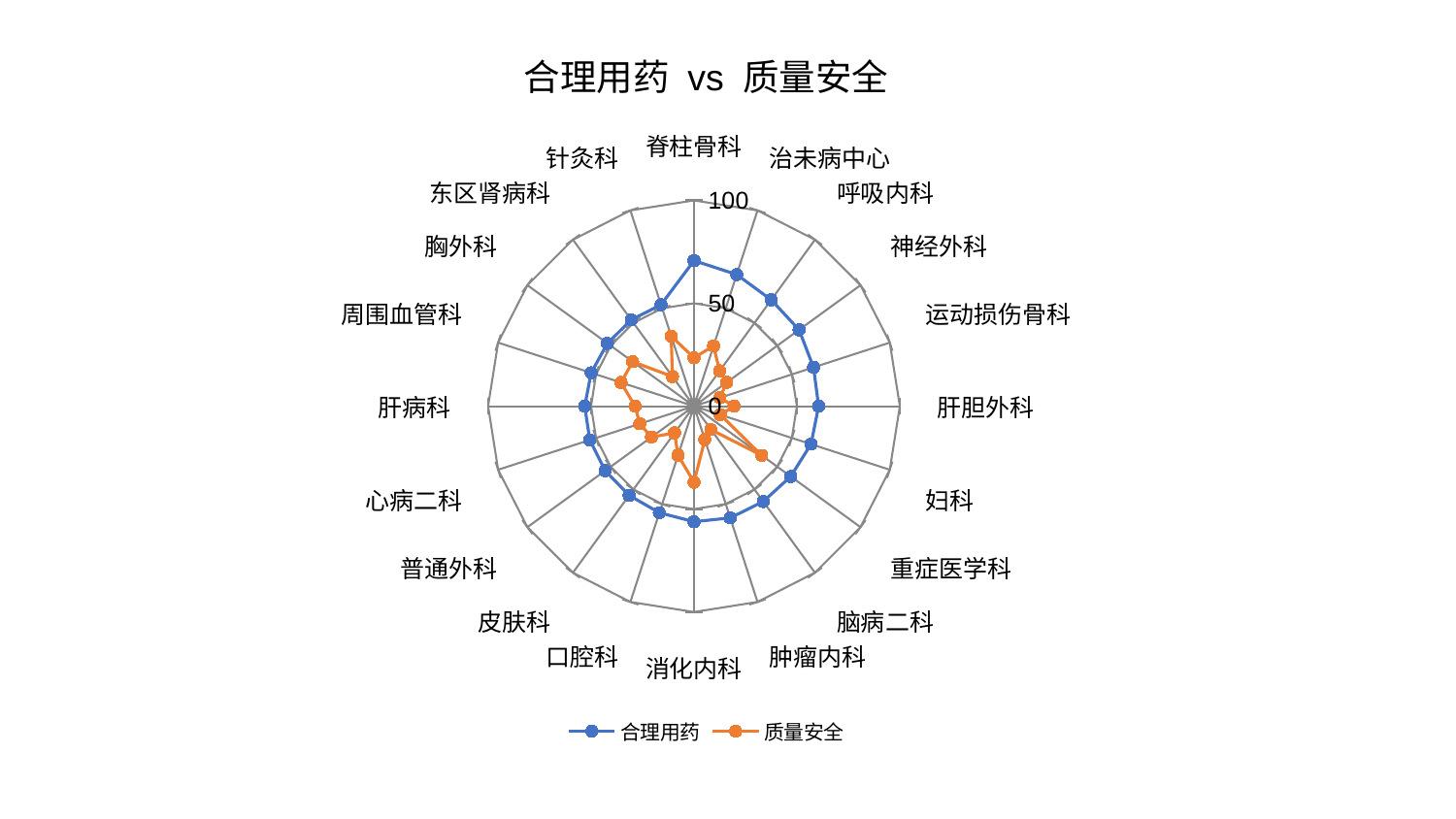

### Chart: 合理用药 vs 质量安全

| Category | 合理用药 | 质量安全 |
|---|---|---|
| 脊柱骨科 | 70.72140282635728 | 23.533567693659826 |
| 治未病中心 | 67.25606919194564 | 30.790808006644777 |
| 呼吸内科 | 63.871995240619 | 21.247805263565336 |
| 神经外科 | 63.12431926445861 | 19.700136705135325 |
| 运动损伤骨科 | 61.08528503771114 | 13.238552389220851 |
| 肝胆外科 | 60.57439929092304 | 19.468614838891174 |
| 妇科 | 59.777460118429 | 13.475118371427849 |
| 重症医学科 | 58.11118317933211 | 40.697185534923634 |
| 脑病二科 | 57.27401497339823 | 14.044816352362426 |
| 肿瘤内科 | 57.056120376206934 | 17.05650696489629 |
| 消化内科 | 56.13973286865171 | 36.91602864122024 |
| 口腔科 | 54.437733321049784 | 25.072728954783653 |
| 皮肤科 | 53.5583514385328 | 16.075518449114075 |
| 普通外科 | 53.33761862892658 | 25.542933943757085 |
| 心病二科 | 53.190561697106546 | 27.67068311274114 |
| 肝病科 | 53.067779492723574 | 28.616342377104655 |
| 周围血管科 | 52.50722505678786 | 37.25063526495556 |
| 胸外科 | 51.991784781033004 | 36.81965696060858 |
| 东区肾病科 | 51.855284755693084 | 17.794192479808874 |
| 针灸科 | 51.82521862863896 | 35.795859582776814 |
55